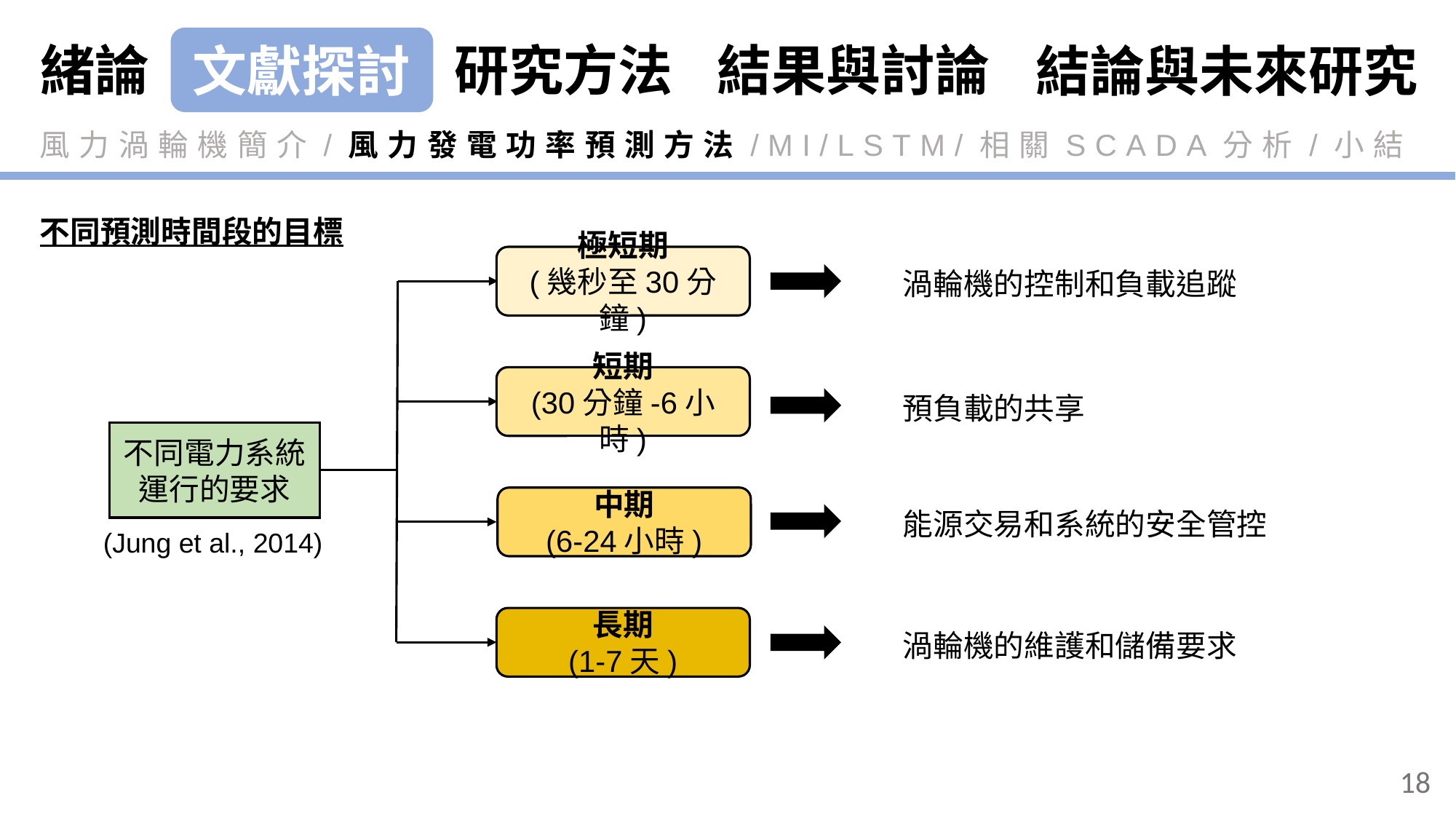

緒論
研究方法
結果與討論
結論與未來研究
文獻探討
風力渦輪機簡介/風力發電功率預測方法/MI/LSTM/相關SCADA分析/小結

不同預測時間段的目標
極短期
(幾秒至30分鐘)
渦輪機的控制和負載追蹤

短期
(30分鐘-6小時)
預負載的共享

不同電力系統運行的要求
中期
(6-24小時)
能源交易和系統的安全管控

(Jung et al., 2014)
長期
(1-7天)
渦輪機的維護和儲備要求

18